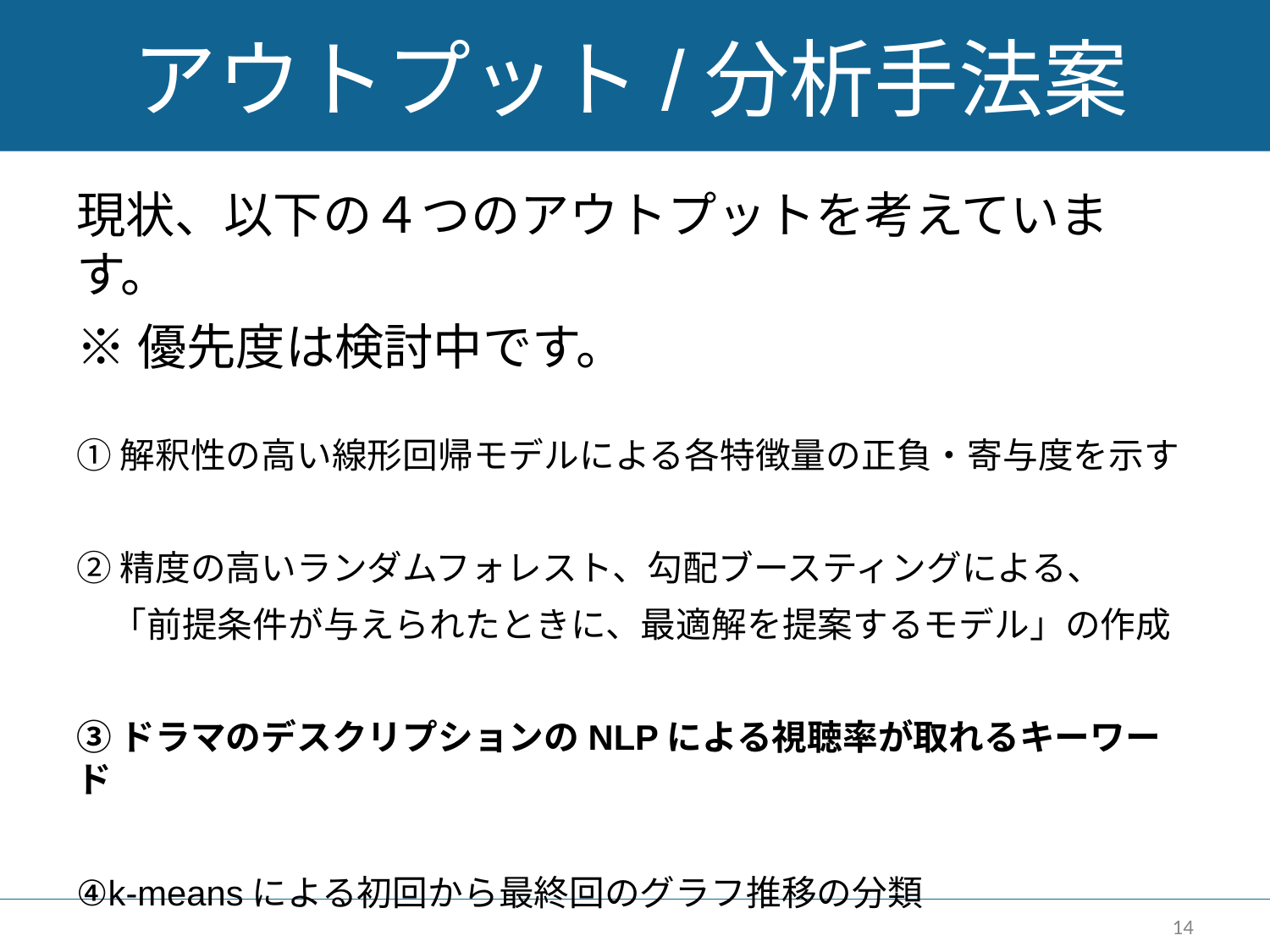

# アウトプット/分析手法案
現状、以下の４つのアウトプットを考えています。
※優先度は検討中です。

①解釈性の高い線形回帰モデルによる各特徴量の正負・寄与度を示す

②精度の高いランダムフォレスト、勾配ブースティングによる、
　「前提条件が与えられたときに、最適解を提案するモデル」の作成

③ドラマのデスクリプションのNLPによる視聴率が取れるキーワード

④k-meansによる初回から最終回のグラフ推移の分類

14